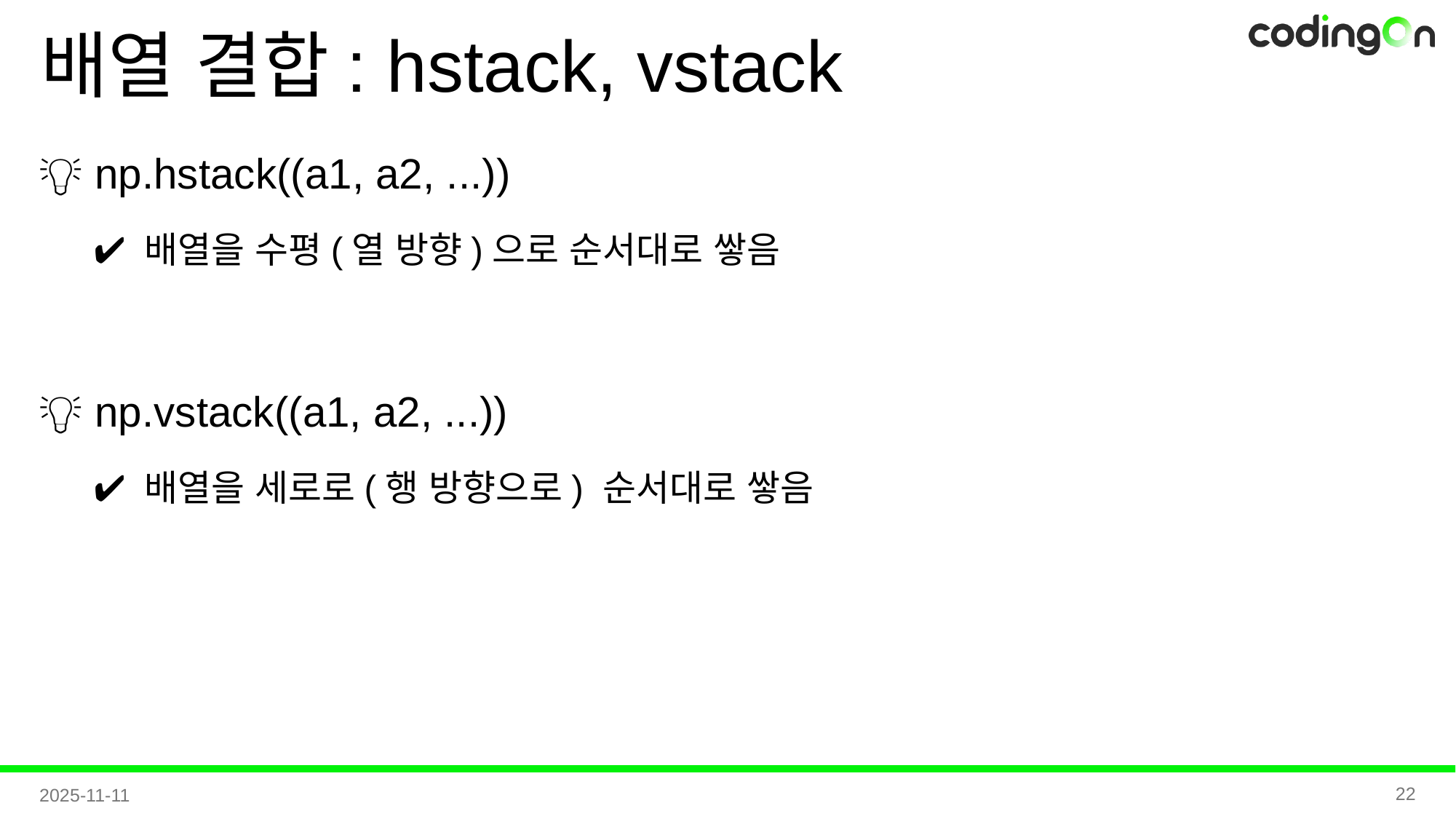

# 배열 결합: hstack, vstack
💡 np.hstack((a1, a2, ...))
✔️ 배열을 수평(열 방향)으로 순서대로 쌓음

💡 np.vstack((a1, a2, ...))
✔️ 배열을 세로로(행 방향으로) 순서대로 쌓음
22
2025-11-11